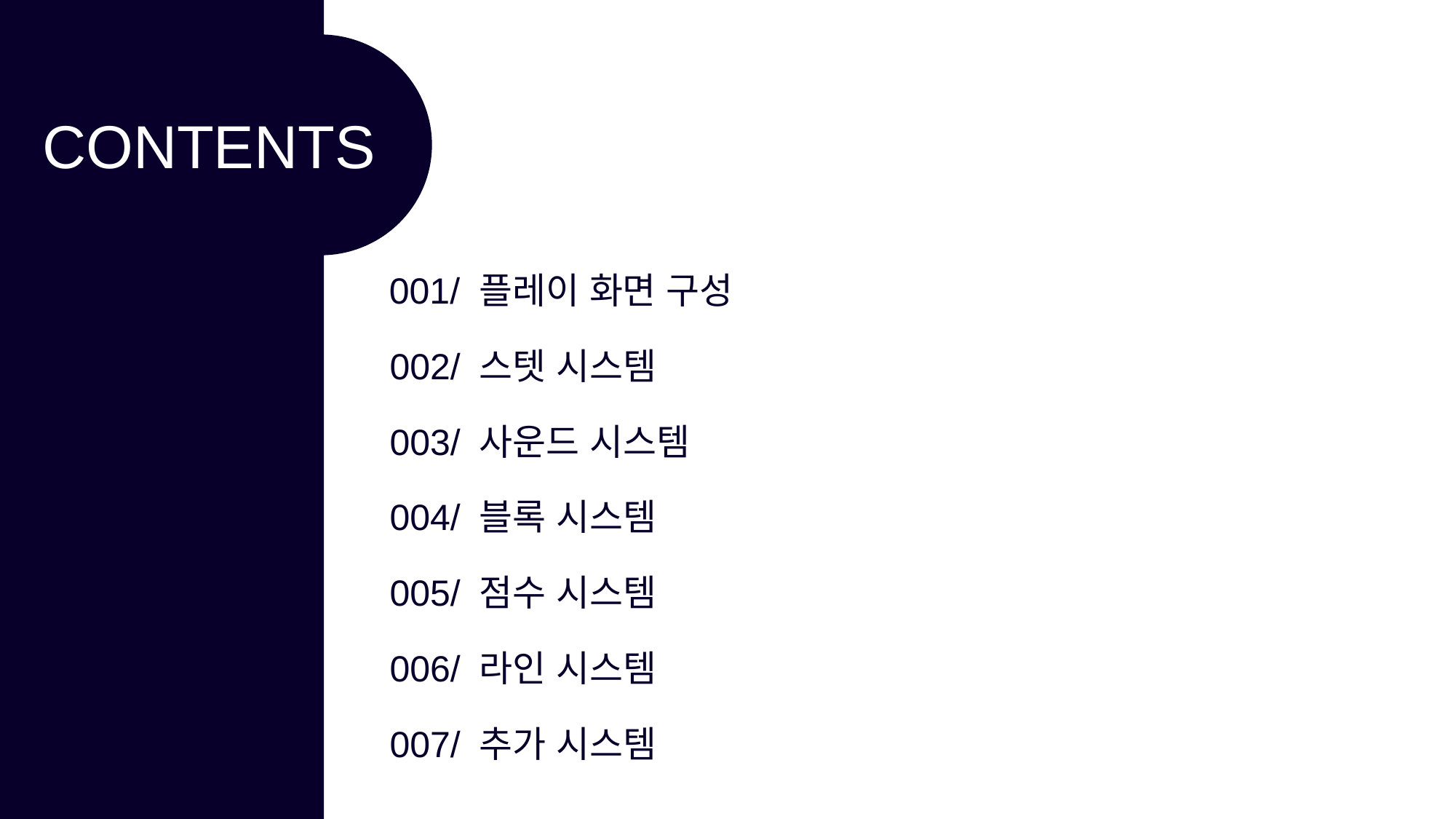

CONTENTS
001/ 플레이 화면 구성
002/ 스텟 시스템
003/ 사운드 시스템
004/ 블록 시스템
005/ 점수 시스템
006/ 라인 시스템
007/ 추가 시스템